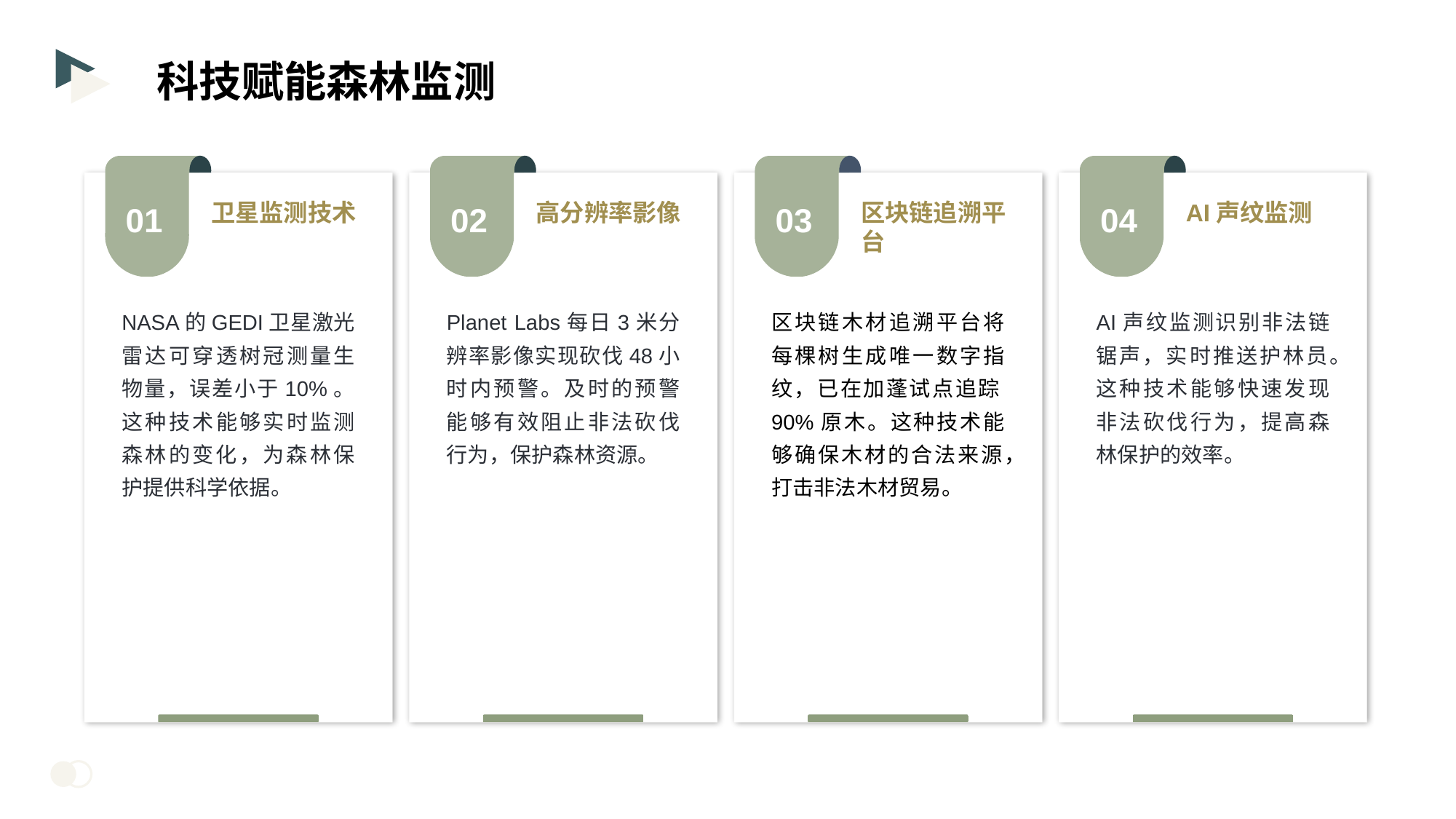

科技赋能森林监测

01

02

03

04

卫星监测技术
高分辨率影像
区块链追溯平台
AI声纹监测
NASA的GEDI卫星激光雷达可穿透树冠测量生物量，误差小于10%。这种技术能够实时监测森林的变化，为森林保护提供科学依据。
Planet Labs每日3米分辨率影像实现砍伐48小时内预警。及时的预警能够有效阻止非法砍伐行为，保护森林资源。
区块链木材追溯平台将每棵树生成唯一数字指纹，已在加蓬试点追踪90%原木。这种技术能够确保木材的合法来源，打击非法木材贸易。
AI声纹监测识别非法链锯声，实时推送护林员。这种技术能够快速发现非法砍伐行为，提高森林保护的效率。